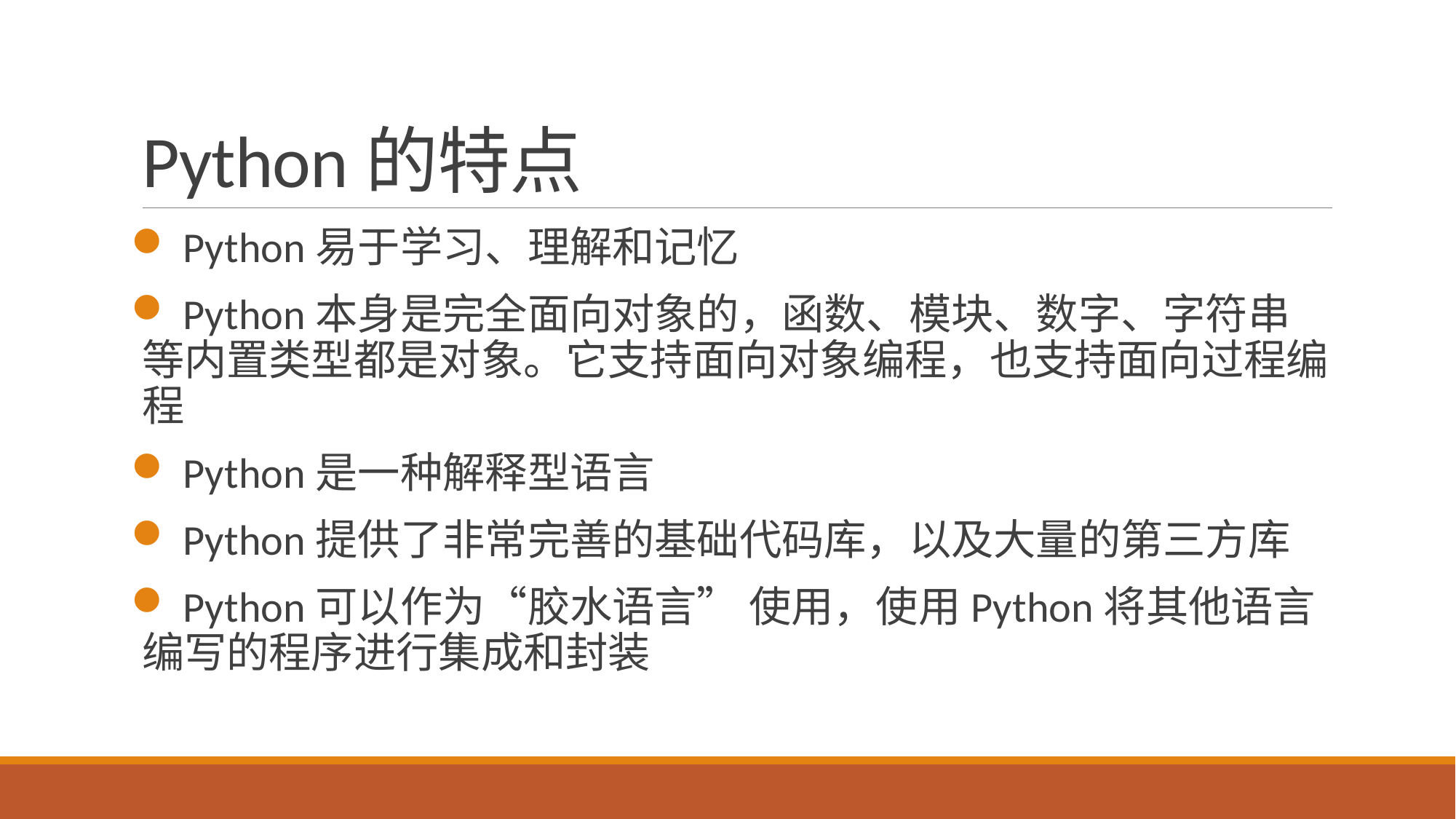

# Python的特点
 Python易于学习、理解和记忆
 Python本身是完全面向对象的，函数、模块、数字、字符串等内置类型都是对象。它支持面向对象编程，也支持面向过程编程
 Python是一种解释型语言
 Python提供了非常完善的基础代码库，以及大量的第三方库
 Python可以作为“胶水语言” 使用，使用Python将其他语言编写的程序进行集成和封装